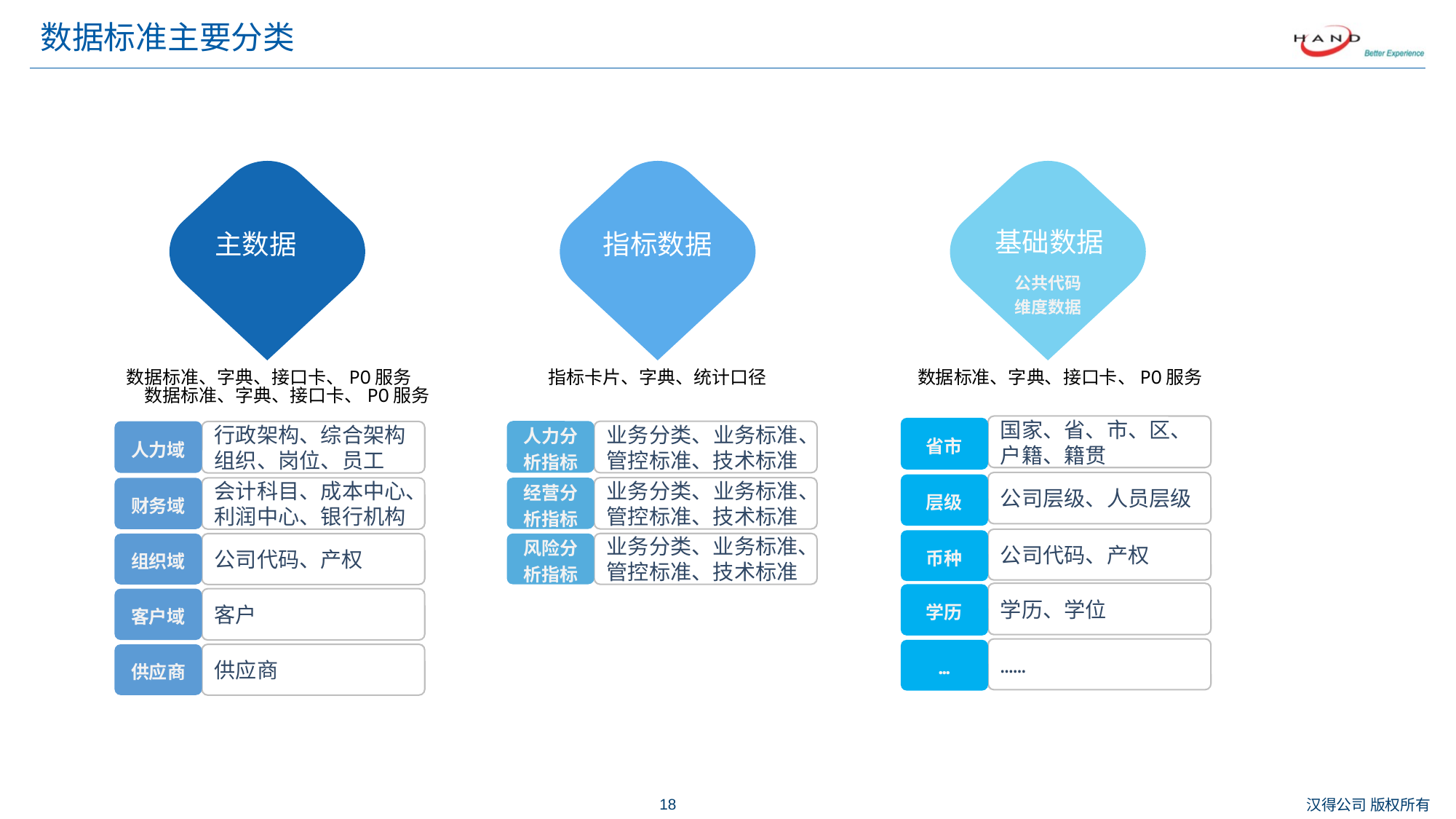

# 数据标准主要分类

基础数据
主数据
指标数据
公共代码
维度数据
数据标准、字典、接口卡、PO服务
指标卡片、字典、统计口径
数据标准、字典、接口卡、PO服务
数据标准、字典、接口卡、PO服务
国家、省、市、区、户籍、籍贯
省市
人力分析指标
人力域
业务分类、业务标准、管控标准、技术标准
行政架构、综合架构
组织、岗位、员工
公司层级、人员层级
层级
经营分析指标
业务分类、业务标准、管控标准、技术标准
财务域
会计科目、成本中心、利润中心、银行机构
公司代码、产权
币种
风险分析指标
业务分类、业务标准、管控标准、技术标准
组织域
公司代码、产权
学历、学位
学历
客户域
客户
……
…
供应商
供应商